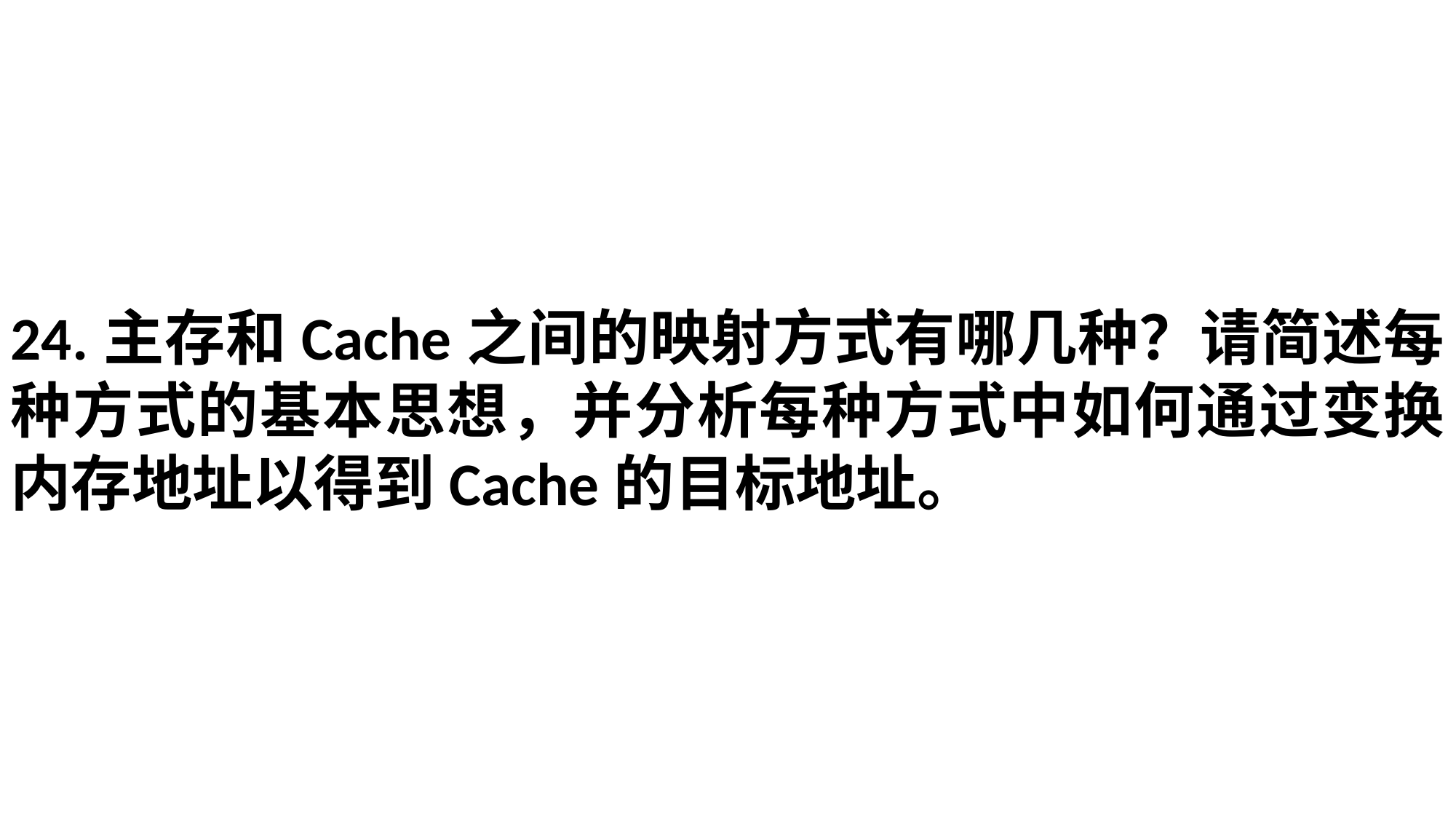

24.主存和Cache之间的映射方式有哪几种？请简述每种方式的基本思想，并分析每种方式中如何通过变换内存地址以得到Cache的目标地址。